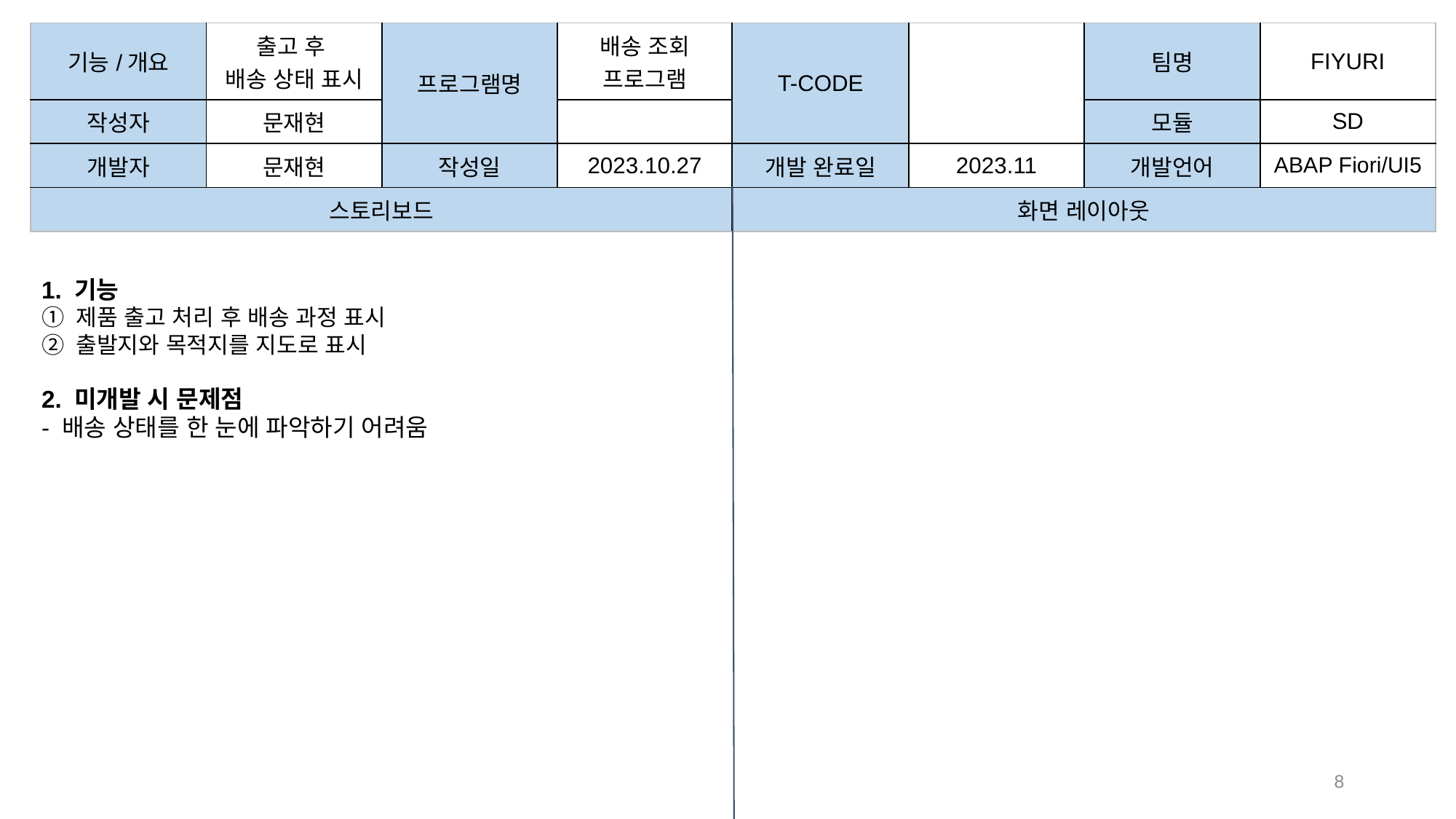

| 기능/개요 | 출고 후 배송 상태 표시 | 프로그램명 | 배송 조회 프로그램 | T-CODE |  | 팀명 | FIYURI |
| --- | --- | --- | --- | --- | --- | --- | --- |
| 작성자 | 문재현 |  |  |  |  | 모듈 | SD |
| 개발자 | 문재현 | 작성일 | 2023.10.27 | 개발 완료일 | 2023.11 | 개발언어 | ABAP Fiori/UI5 |
| 스토리보드 |  |  |  | 화면 레이아웃 |  |  |  |

1. 기능
① 제품 출고 처리 후 배송 과정 표시
② 출발지와 목적지를 지도로 표시

2. 미개발 시 문제점
- 배송 상태를 한 눈에 파악하기 어려움
8